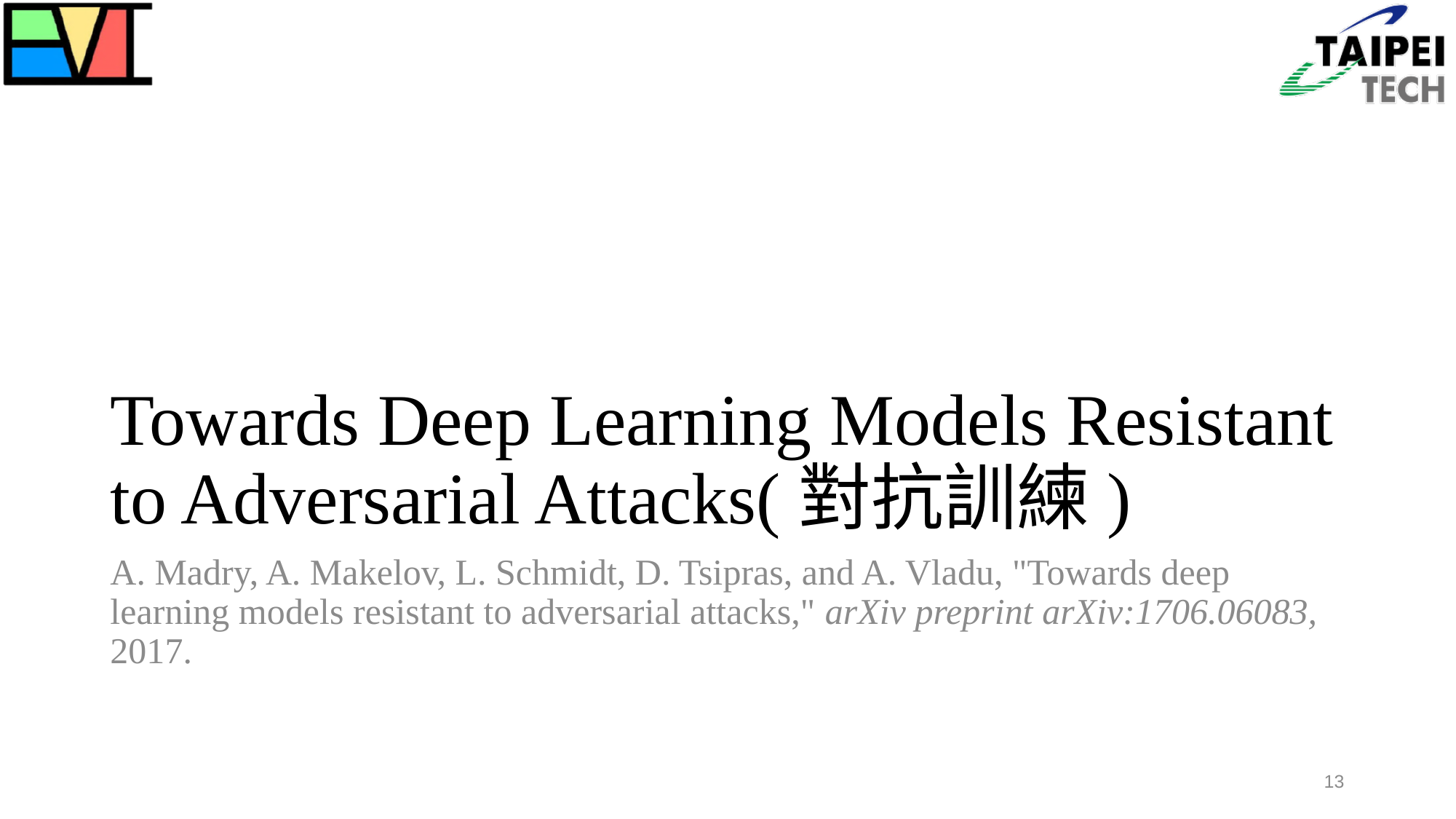

# Towards Deep Learning Models Resistant to Adversarial Attacks(對抗訓練)
A. Madry, A. Makelov, L. Schmidt, D. Tsipras, and A. Vladu, "Towards deep learning models resistant to adversarial attacks," arXiv preprint arXiv:1706.06083, 2017.
13